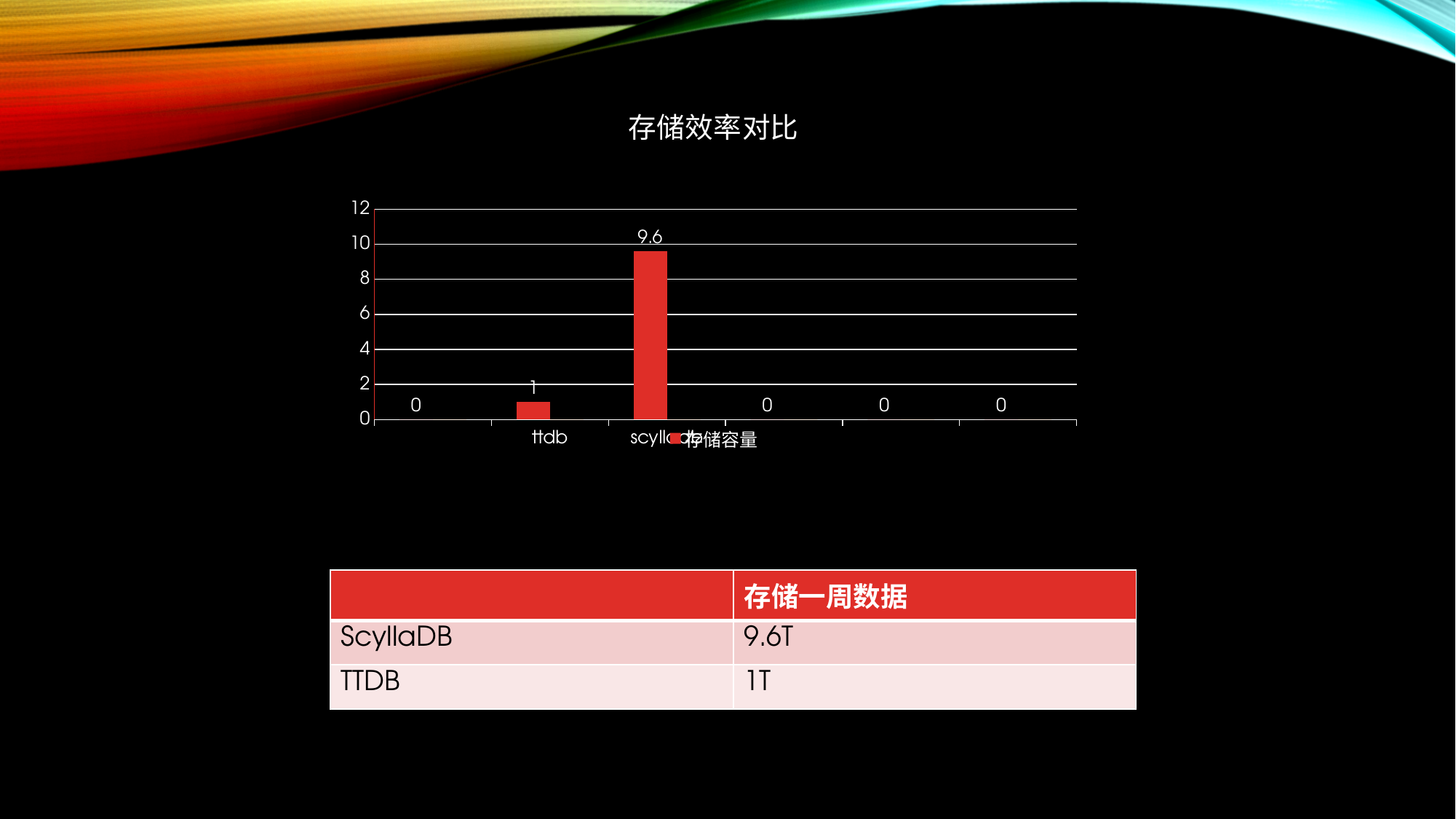

### Chart: 存储效率对比

| Category | 存储容量 | 列1 |
|---|---|---|
|  | None | None |
| ttdb | 1.0 | None |
| scylladb | 9.6 | None |
#
|  | 存储一周数据 |
| --- | --- |
| ScyllaDB | 9.6T |
| TTDB | 1T |